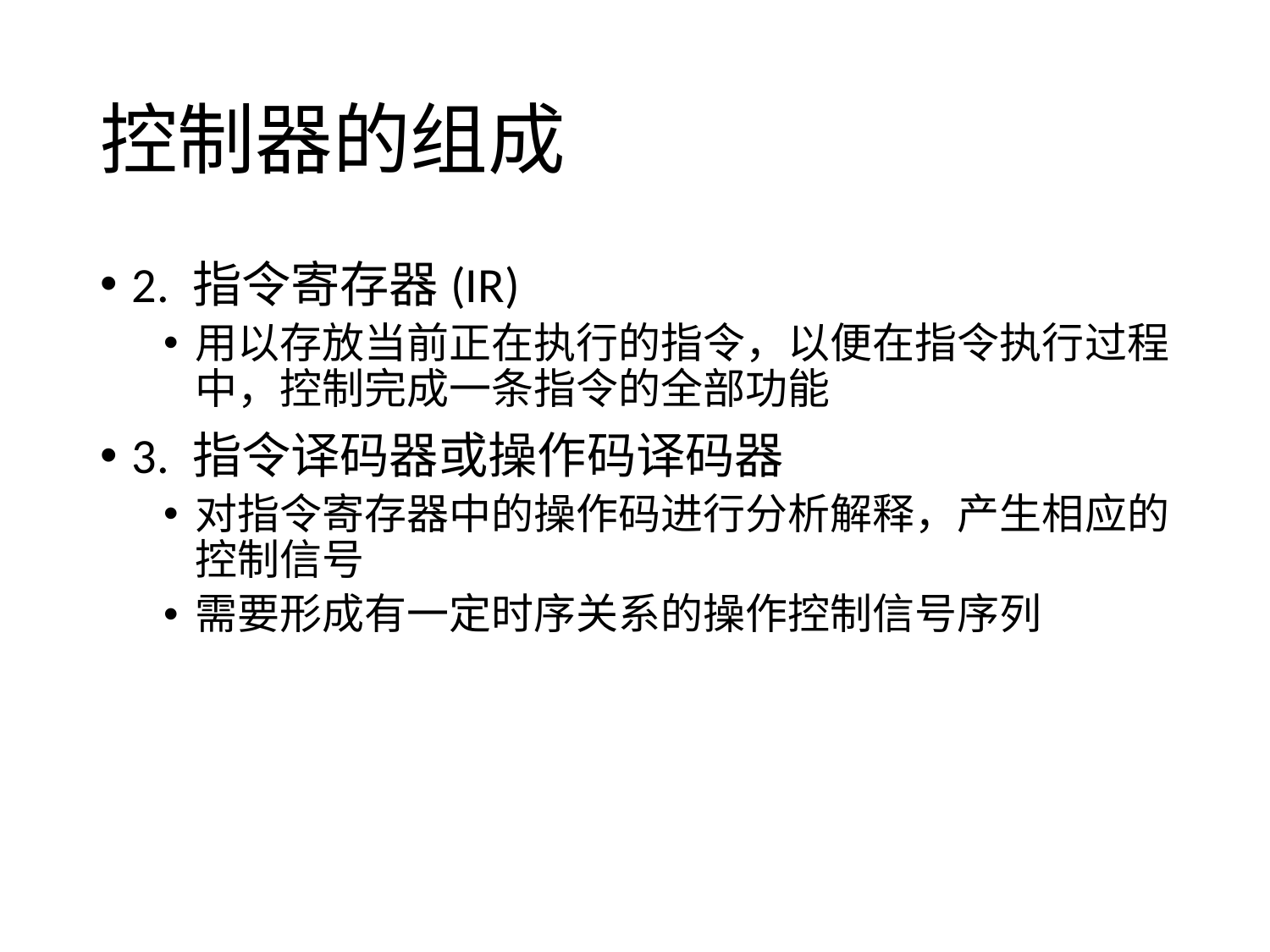

# 控制器的组成
2. 指令寄存器(IR)
用以存放当前正在执行的指令，以便在指令执行过程中，控制完成一条指令的全部功能
3. 指令译码器或操作码译码器
对指令寄存器中的操作码进行分析解释，产生相应的控制信号
需要形成有一定时序关系的操作控制信号序列